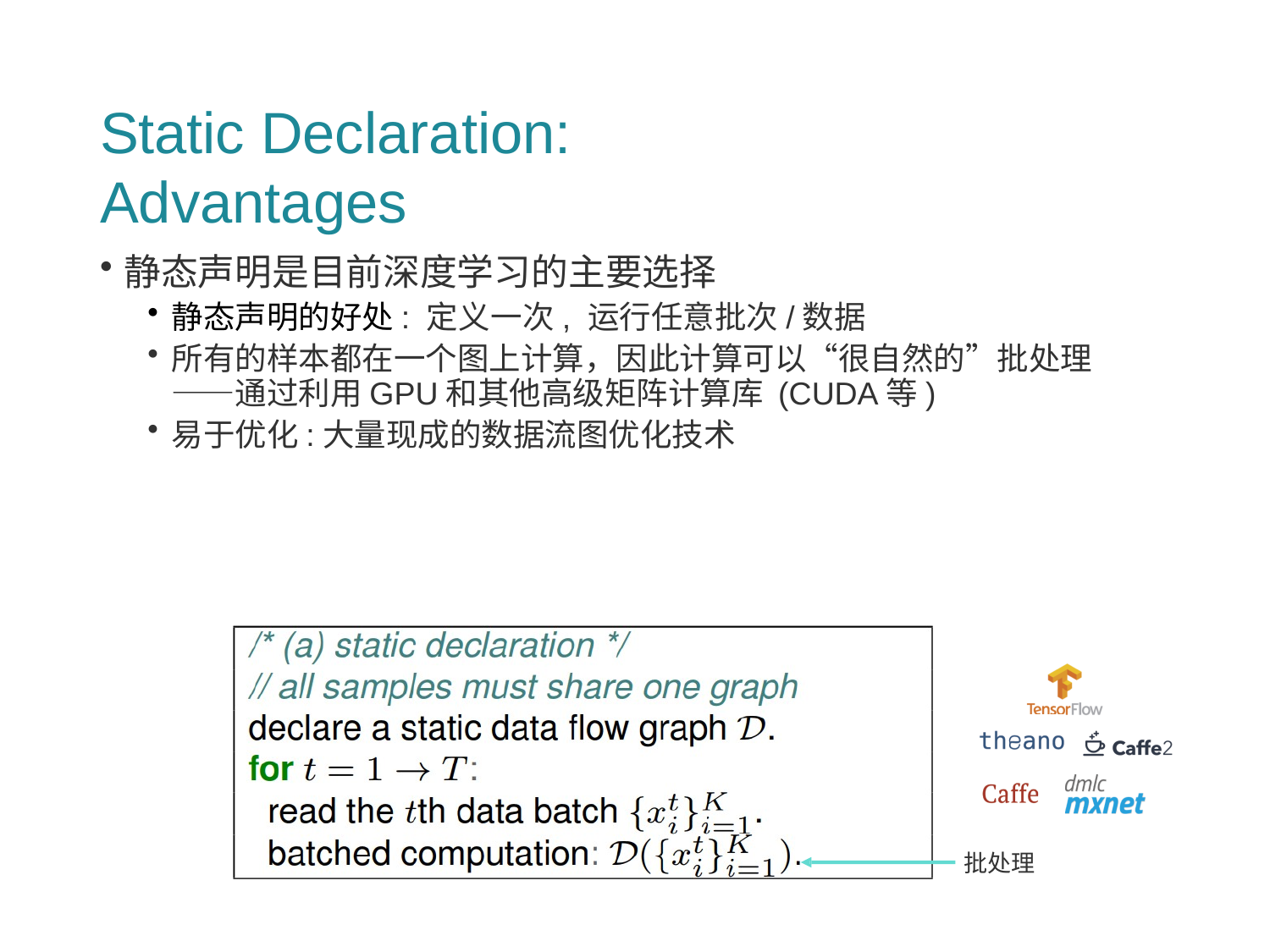

# Static Declaration: Advantages
静态声明是目前深度学习的主要选择
静态声明的好处: 定义一次, 运行任意批次/数据
所有的样本都在一个图上计算，因此计算可以“很自然的”批处理——通过利用GPU和其他高级矩阵计算库 (CUDA等)
易于优化:大量现成的数据流图优化技术

批处理